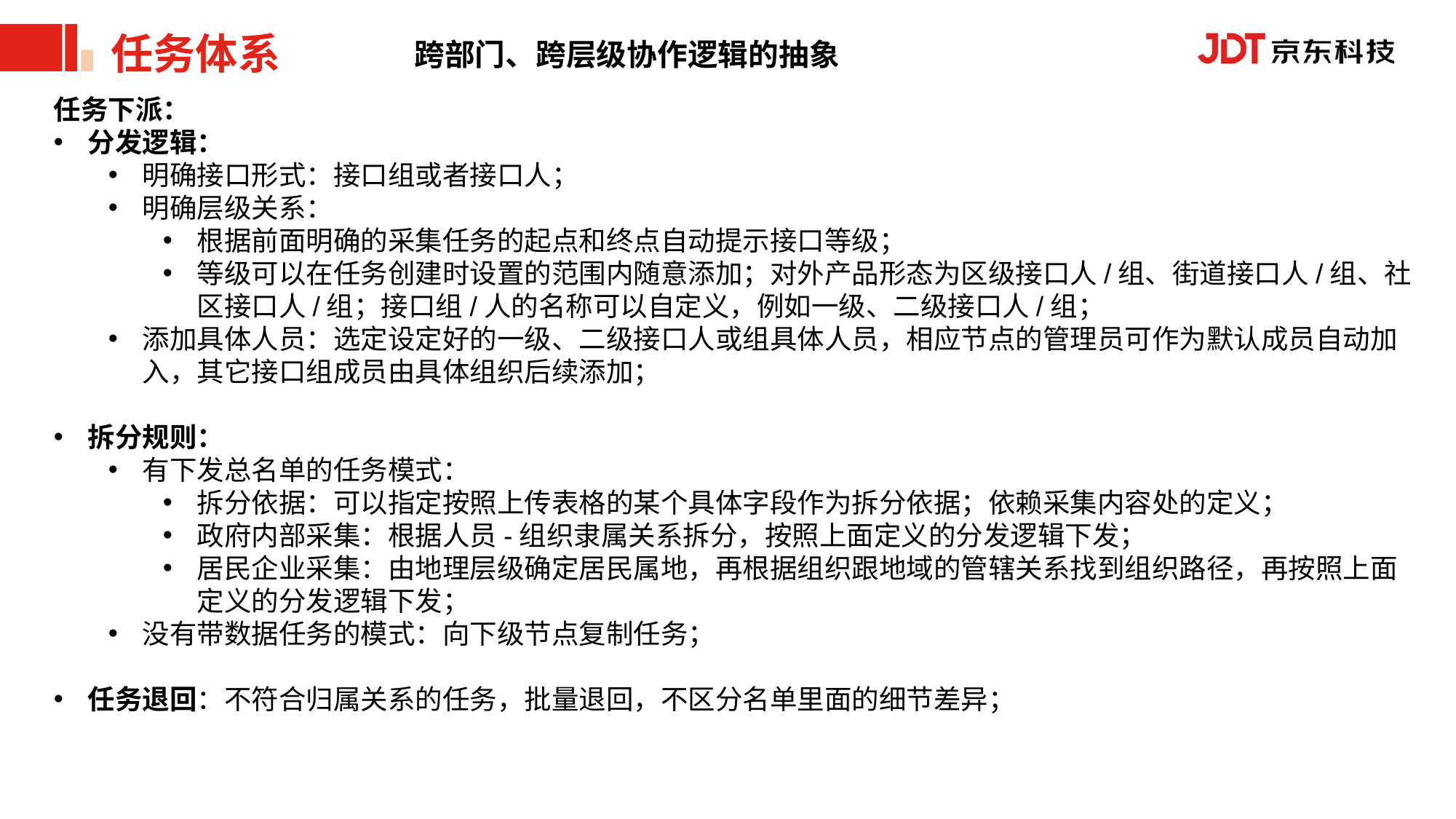

# 任务体系
跨部门、跨层级协作逻辑的抽象
任务下派：
分发逻辑：
明确接口形式：接口组或者接口人；
明确层级关系：
根据前面明确的采集任务的起点和终点自动提示接口等级；
等级可以在任务创建时设置的范围内随意添加；对外产品形态为区级接口人/组、街道接口人/组、社区接口人/组；接口组/人的名称可以自定义，例如一级、二级接口人/组；
添加具体人员：选定设定好的一级、二级接口人或组具体人员，相应节点的管理员可作为默认成员自动加入，其它接口组成员由具体组织后续添加；

拆分规则：
有下发总名单的任务模式：
拆分依据：可以指定按照上传表格的某个具体字段作为拆分依据；依赖采集内容处的定义；
政府内部采集：根据人员-组织隶属关系拆分，按照上面定义的分发逻辑下发；
居民企业采集：由地理层级确定居民属地，再根据组织跟地域的管辖关系找到组织路径，再按照上面定义的分发逻辑下发；
没有带数据任务的模式：向下级节点复制任务；

任务退回：不符合归属关系的任务，批量退回，不区分名单里面的细节差异；